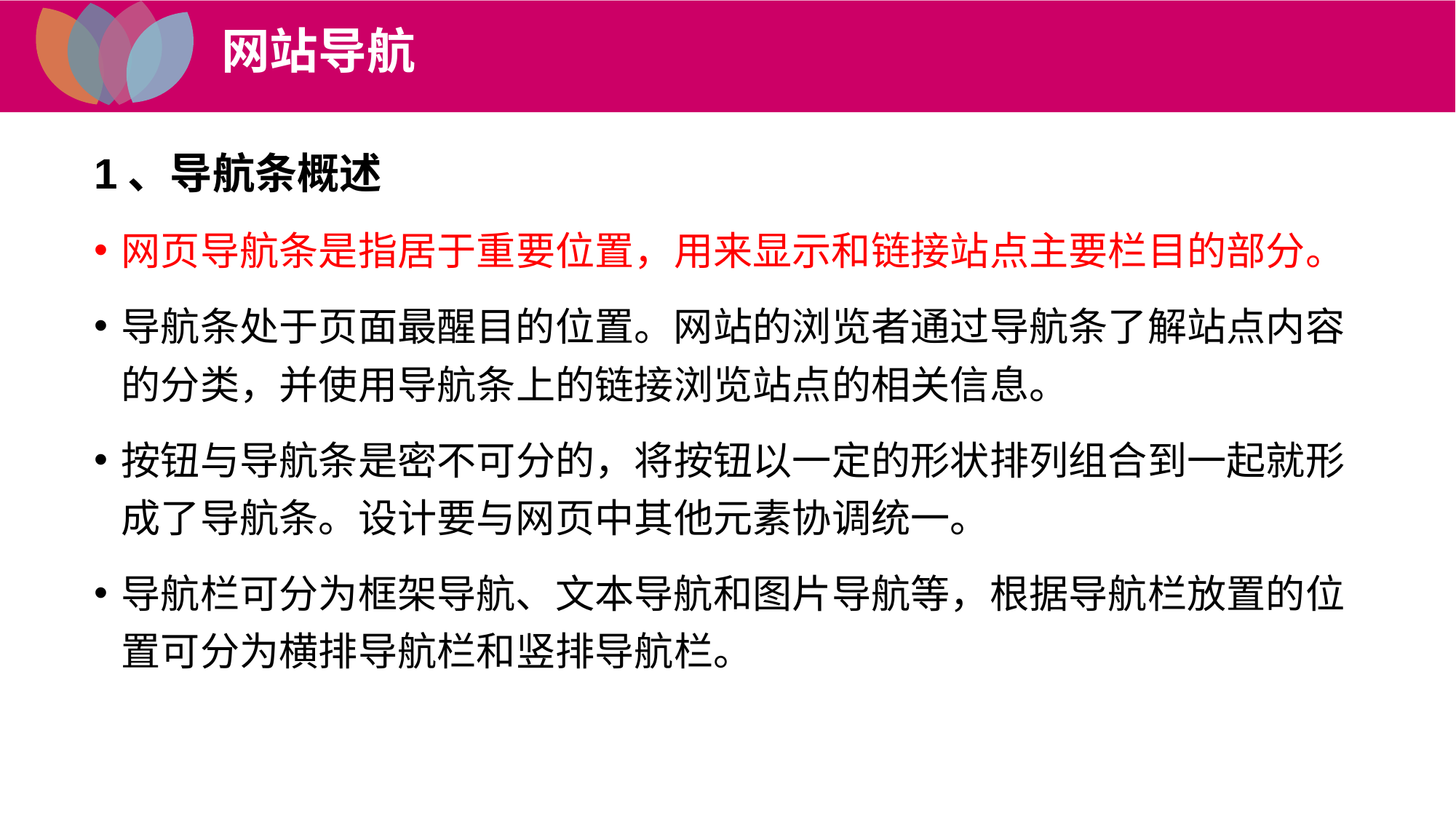

网站导航
1、导航条概述
网页导航条是指居于重要位置，用来显示和链接站点主要栏目的部分。
导航条处于页面最醒目的位置。网站的浏览者通过导航条了解站点内容的分类，并使用导航条上的链接浏览站点的相关信息。
按钮与导航条是密不可分的，将按钮以一定的形状排列组合到一起就形成了导航条。设计要与网页中其他元素协调统一。
导航栏可分为框架导航、文本导航和图片导航等，根据导航栏放置的位置可分为横排导航栏和竖排导航栏。